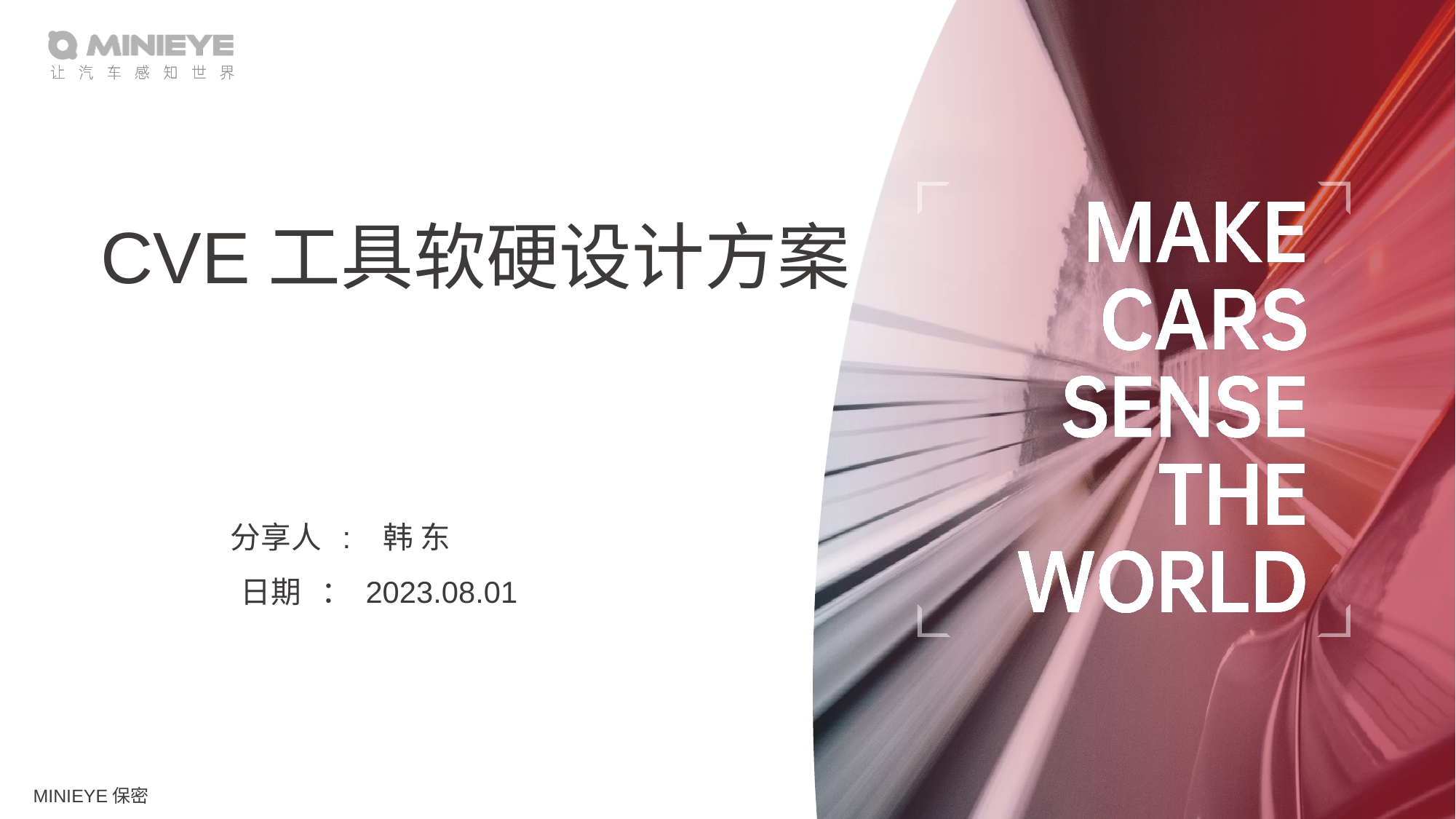

# CVE工具软硬设计方案
       分享人  :   韩 东
       日期   ： 2023.08.01
MINIEYE保密